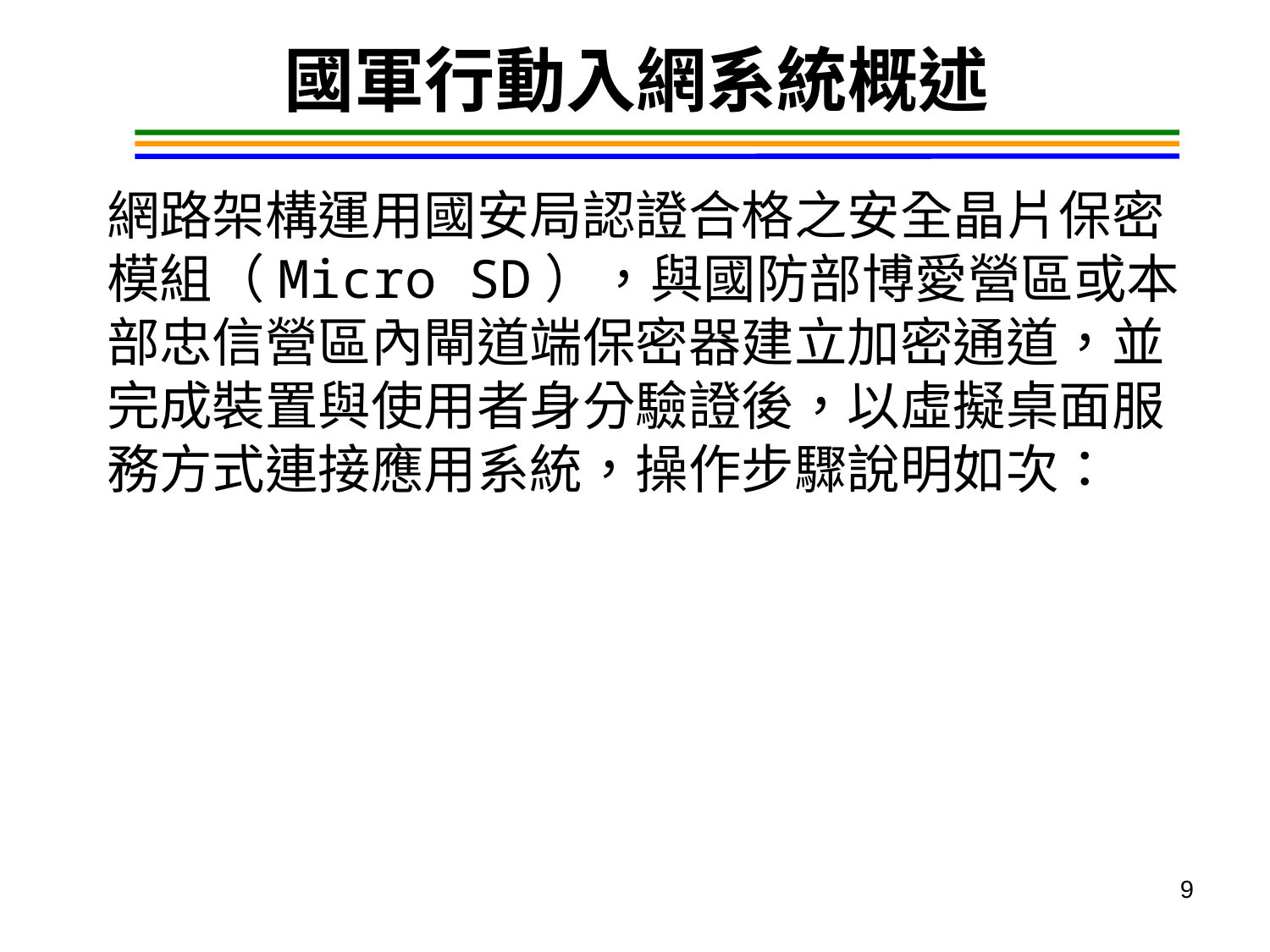

國軍行動入網系統概述
網路架構運用國安局認證合格之安全晶片保密模組（Micro SD），與國防部博愛營區或本部忠信營區內閘道端保密器建立加密通道，並完成裝置與使用者身分驗證後，以虛擬桌面服務方式連接應用系統，操作步驟說明如次：
9